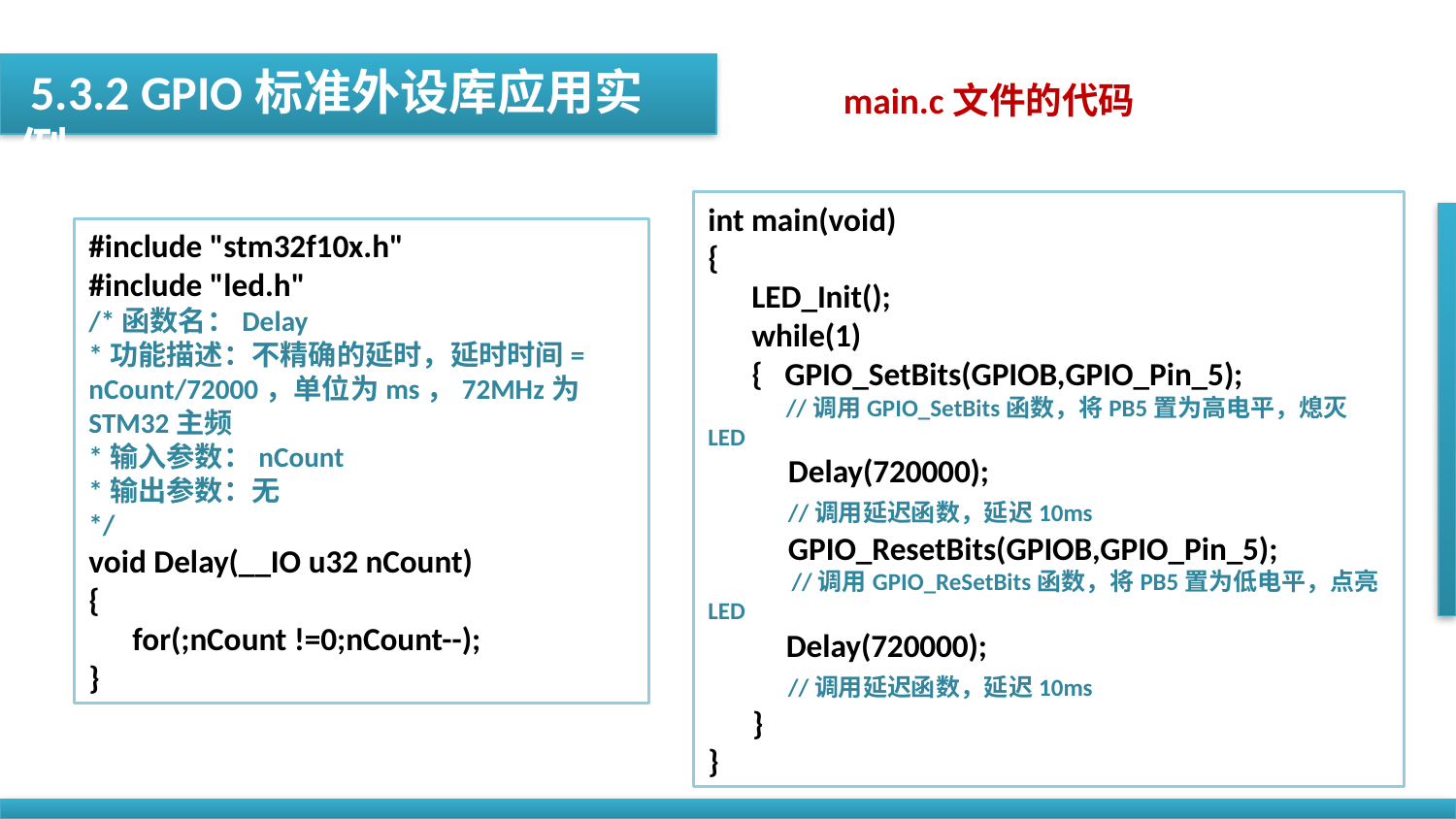

5.3.2 GPIO标准外设库应用实例
main.c文件的代码
int main(void)
{
      LED_Init();
      while(1)
      {   GPIO_SetBits(GPIOB,GPIO_Pin_5);
              //调用GPIO_SetBits函数，将PB5置为高电平，熄灭LED
           Delay(720000);
           //调用延迟函数，延迟10ms
           GPIO_ResetBits(GPIOB,GPIO_Pin_5);
               //调用GPIO_ReSetBits函数，将PB5置为低电平，点亮LED
              Delay(720000);
           //调用延迟函数，延迟10ms
        }
}
#include "stm32f10x.h"
#include "led.h"
/*函数名：Delay
*功能描述：不精确的延时，延时时间= nCount/72000，单位为ms，72MHz为STM32主频
*输入参数：nCount
*输出参数：无
*/
void Delay(__IO u32 nCount)
{
      for(;nCount !=0;nCount--);
}